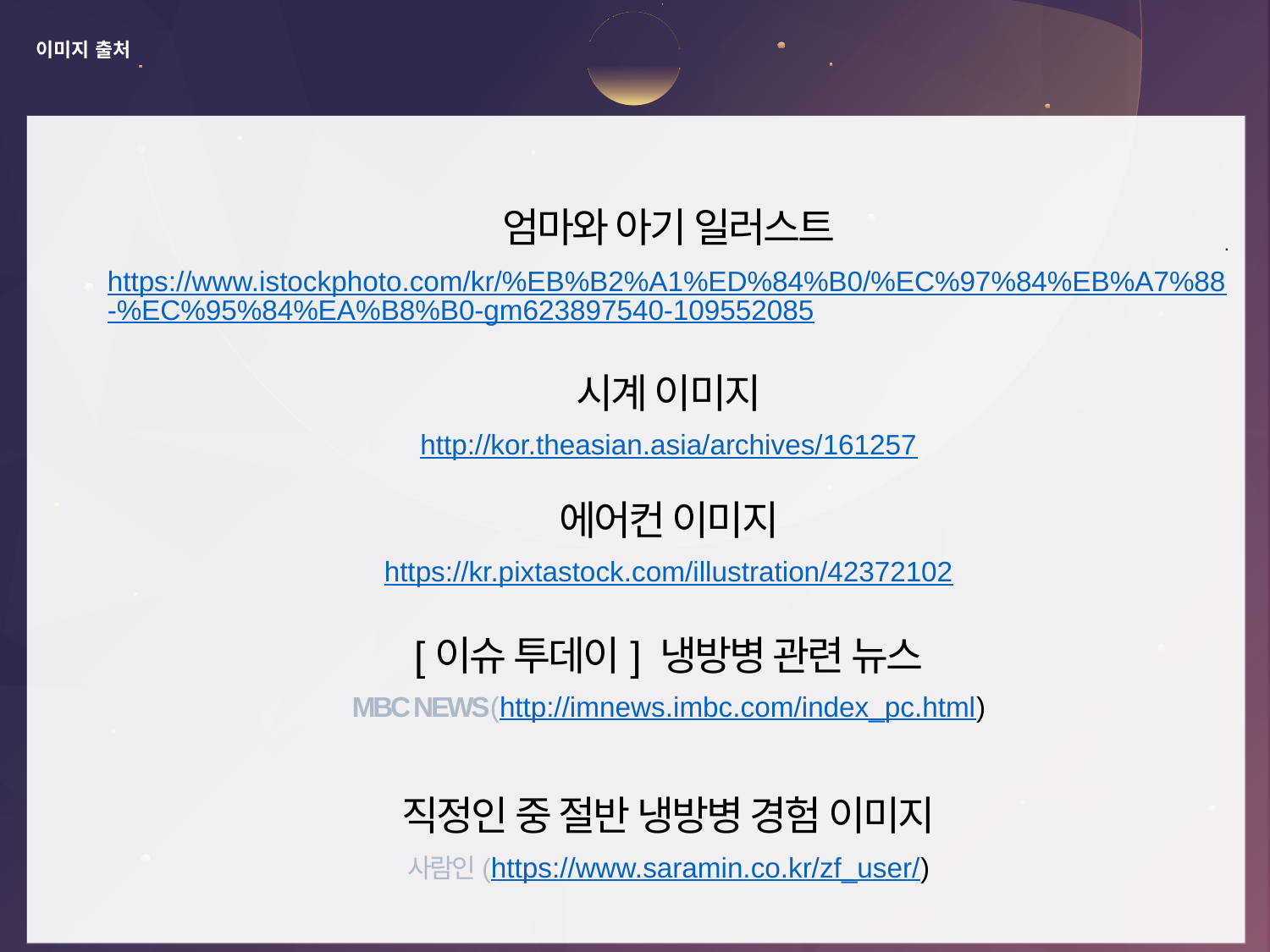

# 이미지 출처

·

엄마와 아기 일러스트

https://www.istockphoto.com/kr/%EB%B2%A1%ED%84%B0/%EC%97%84%EB%A7%88-%EC%95%84%EA%B8%B0-gm623897540-109552085

시계 이미지

http://kor.theasian.asia/archives/161257

에어컨 이미지

https://kr.pixtastock.com/illustration/42372102

[이슈 투데이] 냉방병 관련 뉴스

MBC NEWS(http://imnews.imbc.com/index_pc.html)

직정인 중 절반 냉방병 경험 이미지

사람인(https://www.saramin.co.kr/zf_user/)